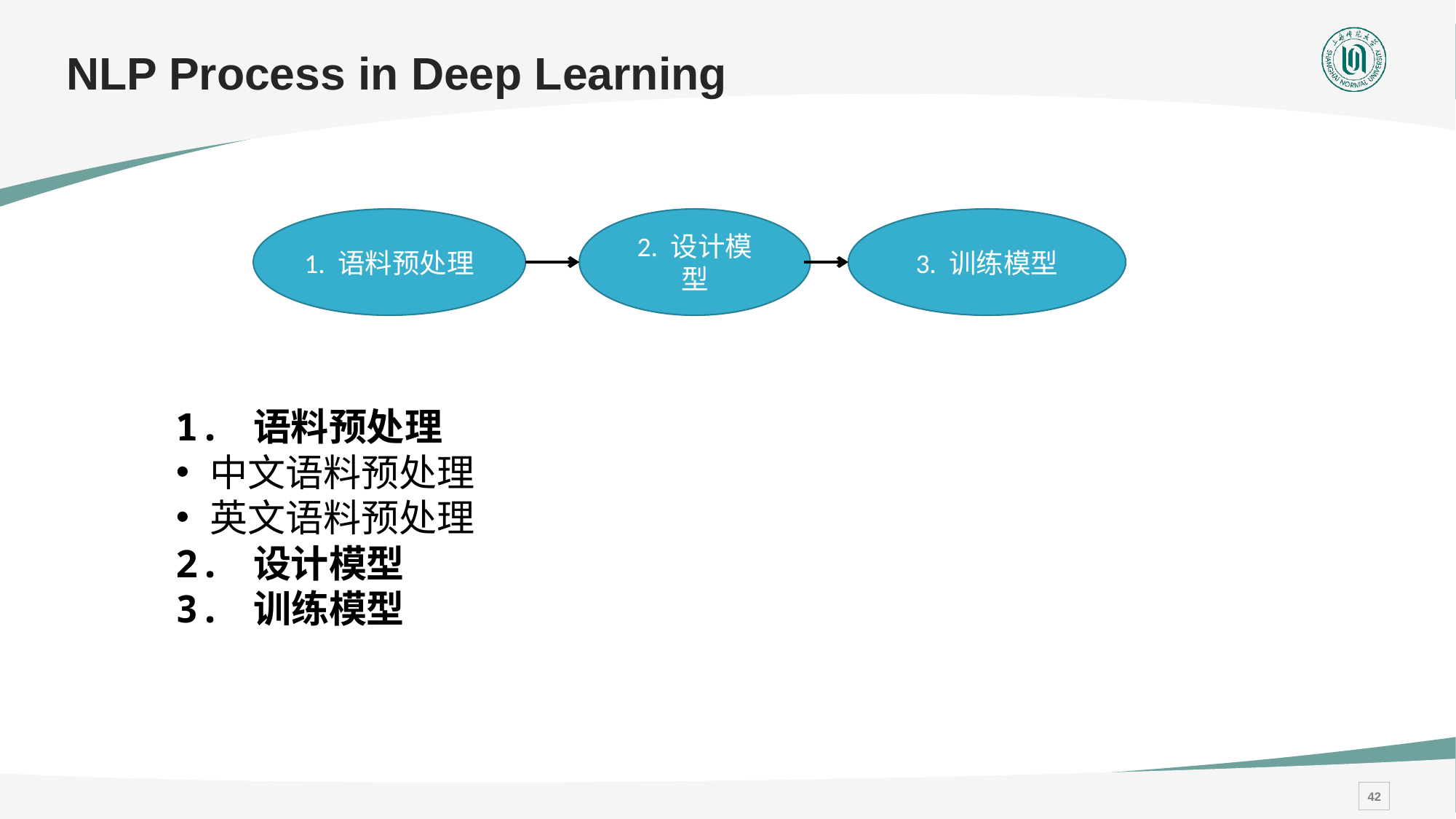

# NLP Process in Deep Learning
1. 语料预处理
2. 设计模型
3. 训练模型
1. 语料预处理
中文语料预处理
英文语料预处理
2. 设计模型
3. 训练模型